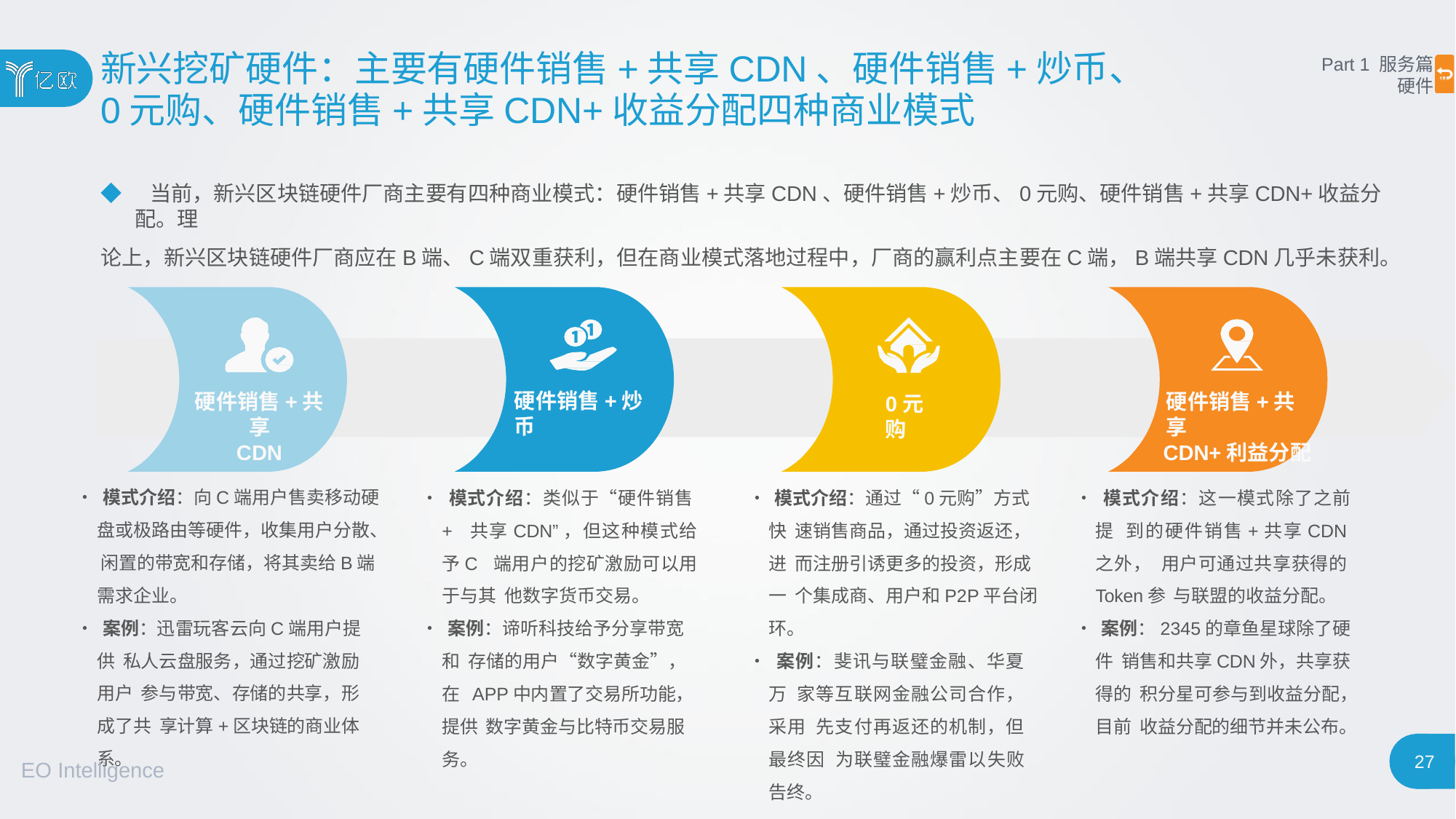

# 新兴挖矿硬件：主要有硬件销售+共享CDN、硬件销售+炒币、
0元购、硬件销售+共享CDN+收益分配四种商业模式
Part 1 服务篇
硬件

◆ 当前，新兴区块链硬件厂商主要有四种商业模式：硬件销售+共享CDN、硬件销售+炒币、0元购、硬件销售+共享CDN+收益分配。理
论上，新兴区块链硬件厂商应在B端、C端双重获利，但在商业模式落地过程中，厂商的赢利点主要在C端，B端共享CDN几乎未获利。

硬件销售+炒币
硬件销售+共享
CDN
硬件销售+共享
CDN+利益分配
0元购
• 模式介绍：向C端用户售卖移动硬  盘或极路由等硬件，收集用户分散、  闲置的带宽和存储，将其卖给B端  需求企业。
• 案例：迅雷玩客云向C端用户提供  私人云盘服务，通过挖矿激励用户  参与带宽、存储的共享，形成了共  享计算+区块链的商业体系。
• 模式介绍：类似于“硬件销售+  共享CDN”，但这种模式给予C  端用户的挖矿激励可以用于与其  他数字货币交易。
• 案例：谛听科技给予分享带宽和  存储的用户“数字黄金”，在  APP中内置了交易所功能，提供  数字黄金与比特币交易服务。
• 模式介绍：通过“0元购”方式快  速销售商品，通过投资返还，进  而注册引诱更多的投资，形成一  个集成商、用户和P2P平台闭环。
• 案例：斐讯与联璧金融、华夏万  家等互联网金融公司合作，采用  先支付再返还的机制，但最终因  为联璧金融爆雷以失败告终。
• 模式介绍：这一模式除了之前提  到的硬件销售+共享CDN之外，  用户可通过共享获得的Token参  与联盟的收益分配。
• 案例：2345的章鱼星球除了硬件  销售和共享CDN外，共享获得的  积分星可参与到收益分配，目前  收益分配的细节并未公布。
27
EO Intelligence